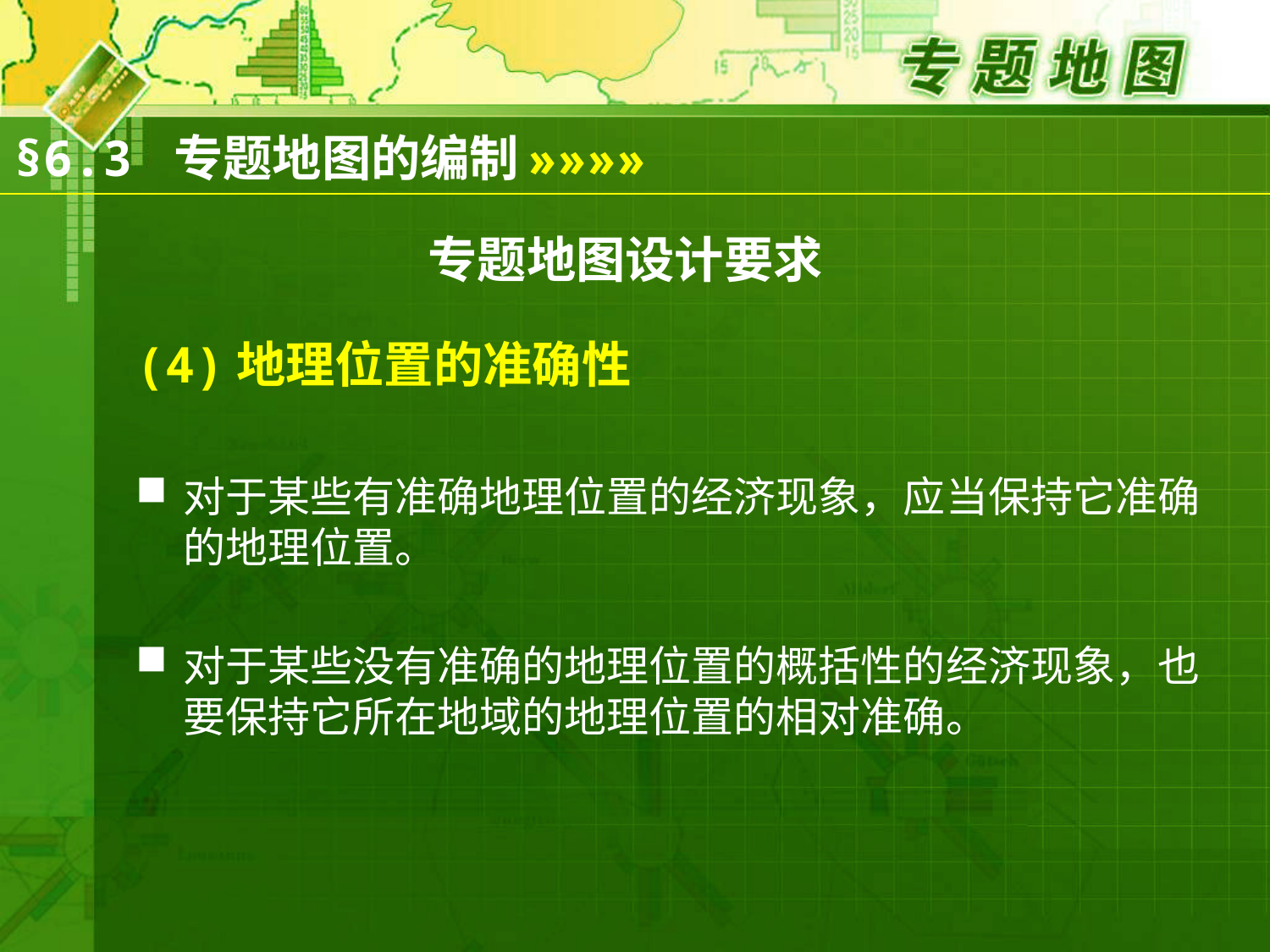

§6.3 专题地图的编制
»»»»
# 专题地图设计要求
(4)地理位置的准确性

对于某些有准确地理位置的经济现象，应当保持它准确的地理位置。

对于某些没有准确的地理位置的概括性的经济现象，也要保持它所在地域的地理位置的相对准确。